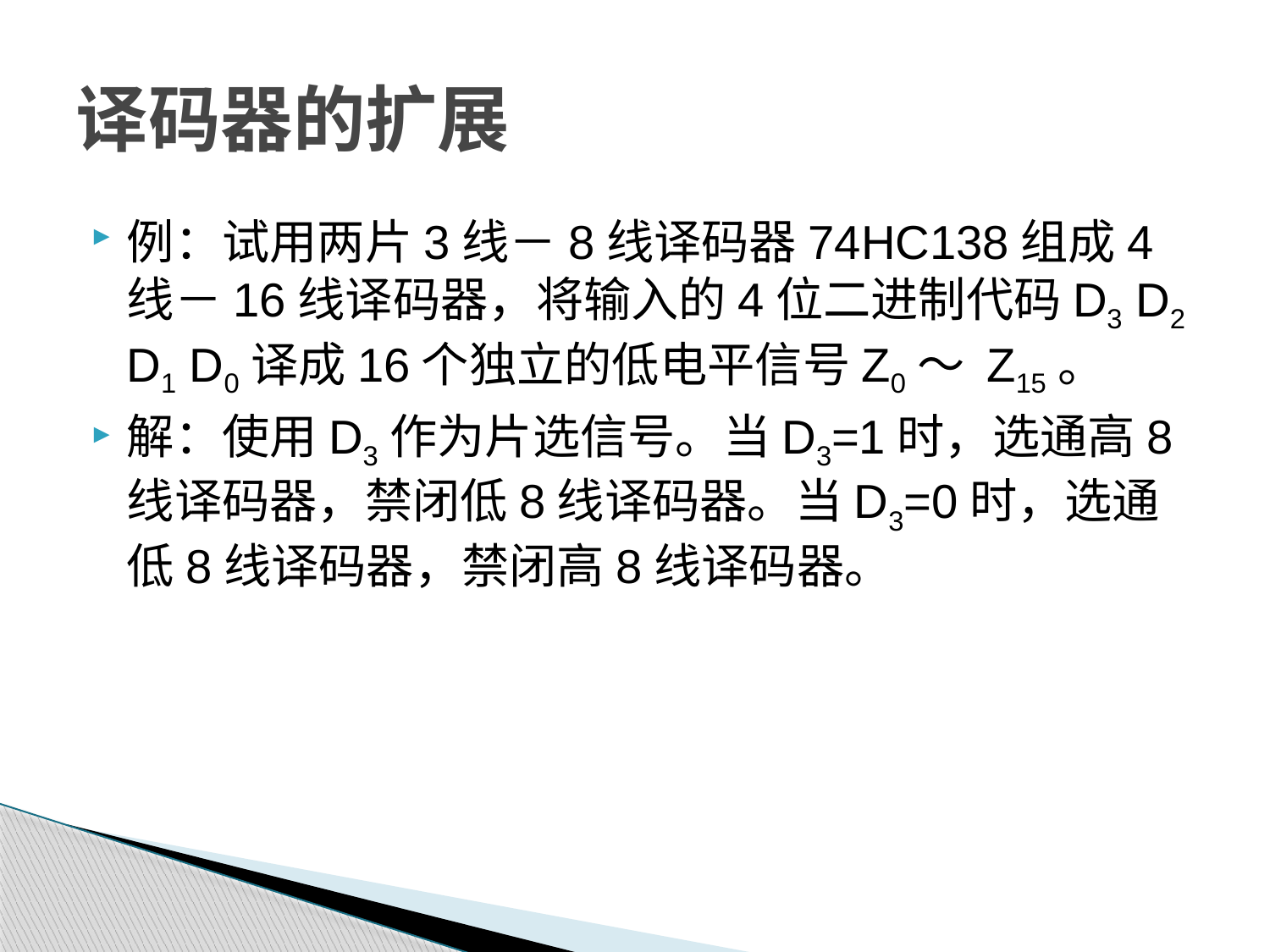

# 译码器的扩展
例：试用两片3线－8线译码器74HC138组成4线－16线译码器，将输入的4位二进制代码D3 D2 D1 D0译成16个独立的低电平信号Z0～ Z15。
解：使用D3作为片选信号。当D3=1时，选通高8线译码器，禁闭低8线译码器。当D3=0时，选通低8线译码器，禁闭高8线译码器。